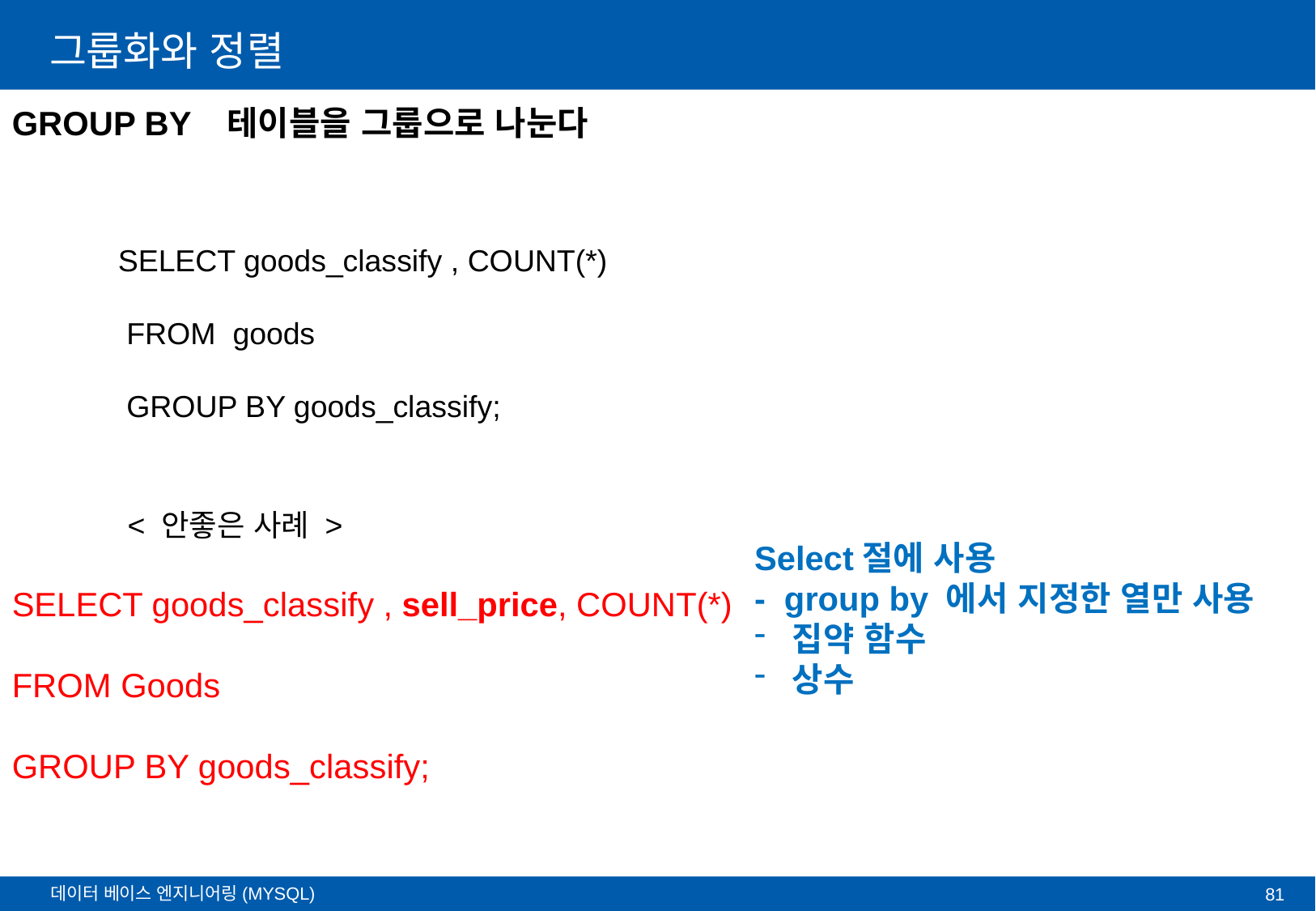

# 그룹화와 정렬
GROUP BY   테이블을 그룹으로 나눈다
SELECT goods_classify , COUNT(*)
 FROM  goods
 GROUP BY goods_classify;
< 안좋은 사례 >
Select절에 사용
-  group by 에서 지정한 열만 사용
집약 함수
상수
SELECT goods_classify , sell_price, COUNT(*)
FROM Goods
GROUP BY goods_classify;
81